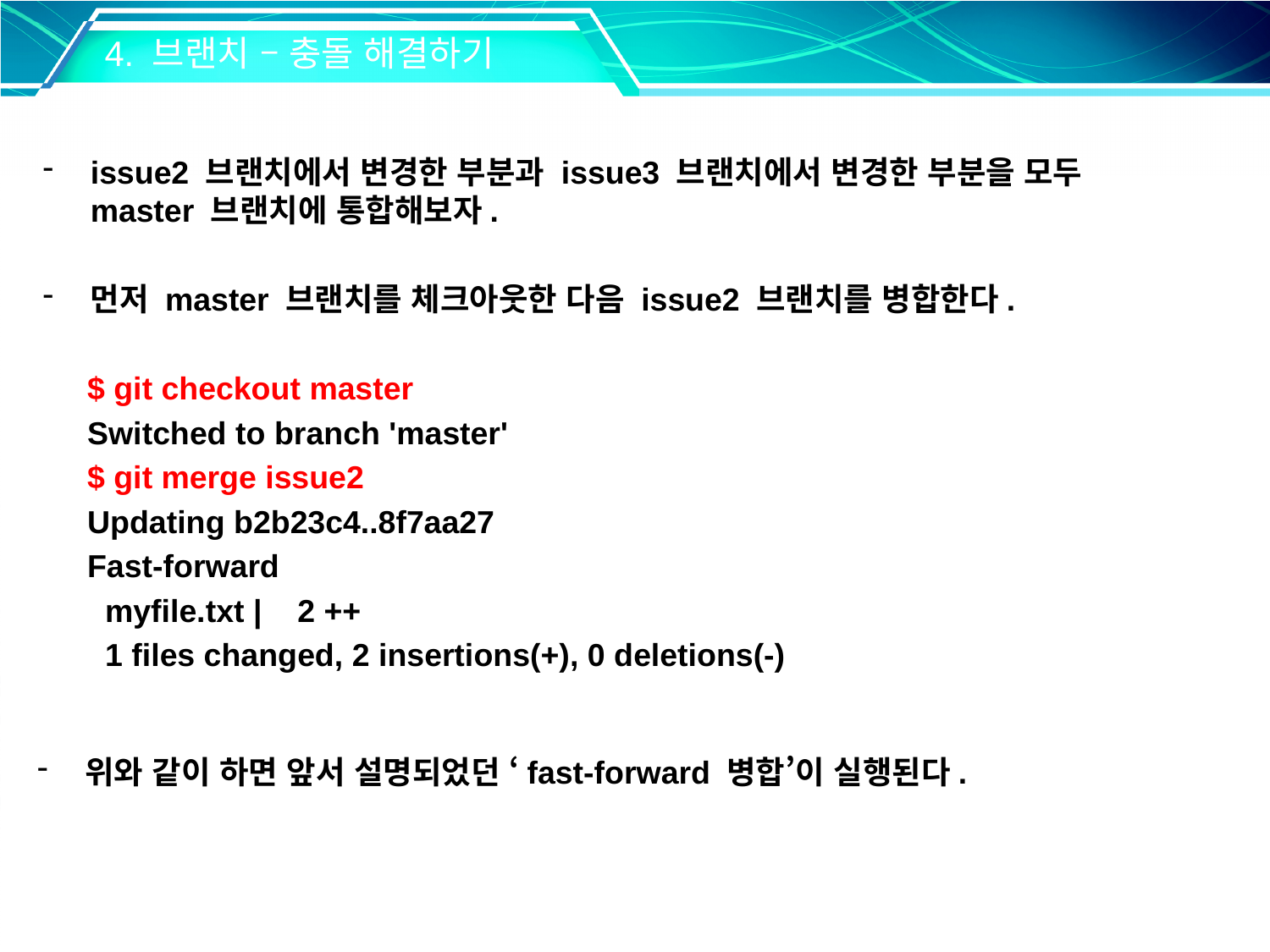

4. 브랜치 – 충돌 해결하기
issue2 브랜치에서 변경한 부분과 issue3 브랜치에서 변경한 부분을 모두 master 브랜치에 통합해보자.

먼저 master 브랜치를 체크아웃한 다음 issue2 브랜치를 병합한다.

     $ git checkout master
     Switched to branch 'master'
     $ git merge issue2
     Updating b2b23c4..8f7aa27
     Fast-forward
       myfile.txt |    2 ++
       1 files changed, 2 insertions(+), 0 deletions(-)

위와 같이 하면 앞서 설명되었던 ‘fast-forward 병합’이 실행된다.